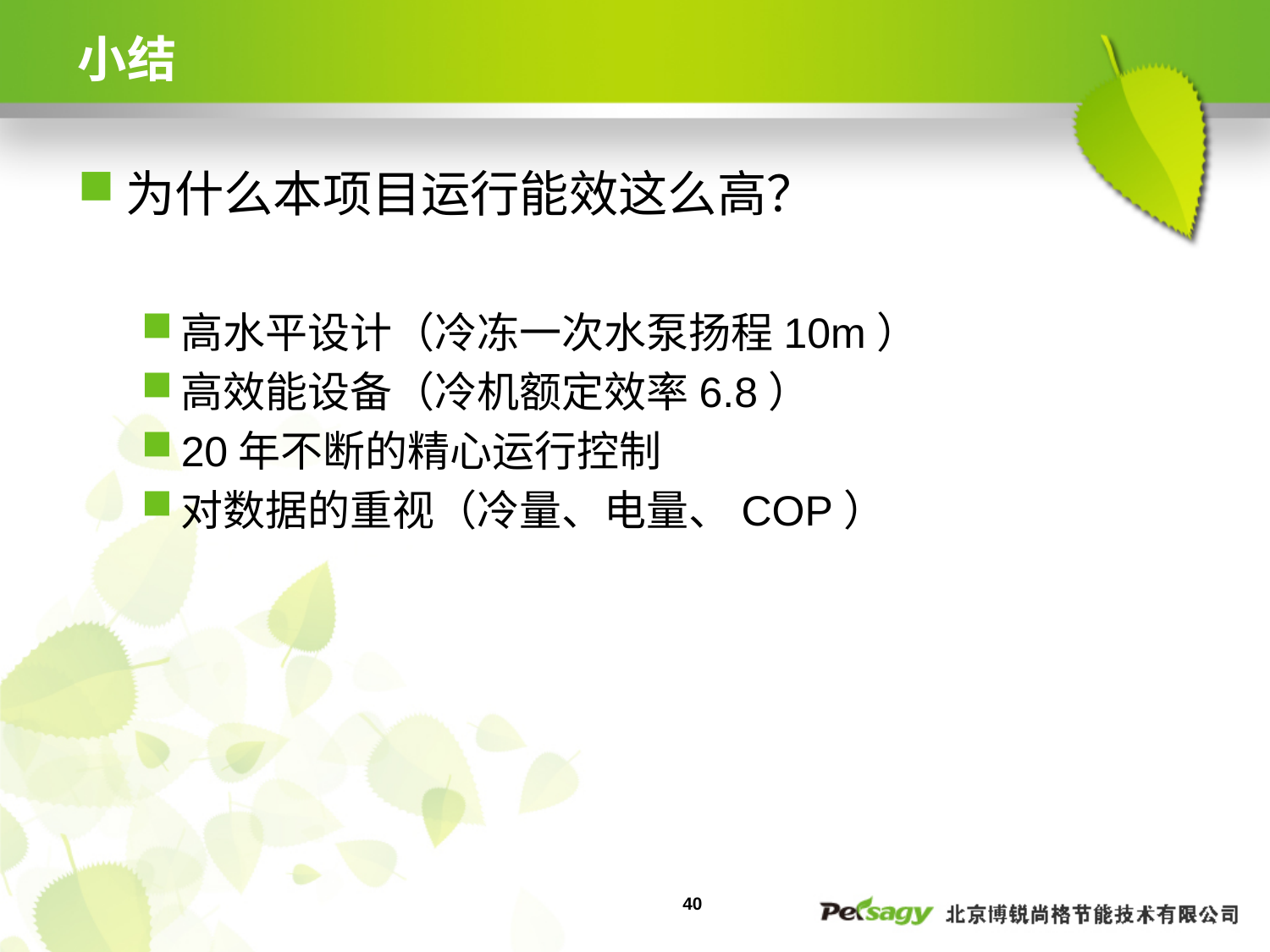

# 小结
为什么本项目运行能效这么高？

高水平设计（冷冻一次水泵扬程10m）
高效能设备（冷机额定效率6.8）
20年不断的精心运行控制
对数据的重视（冷量、电量、COP）
40